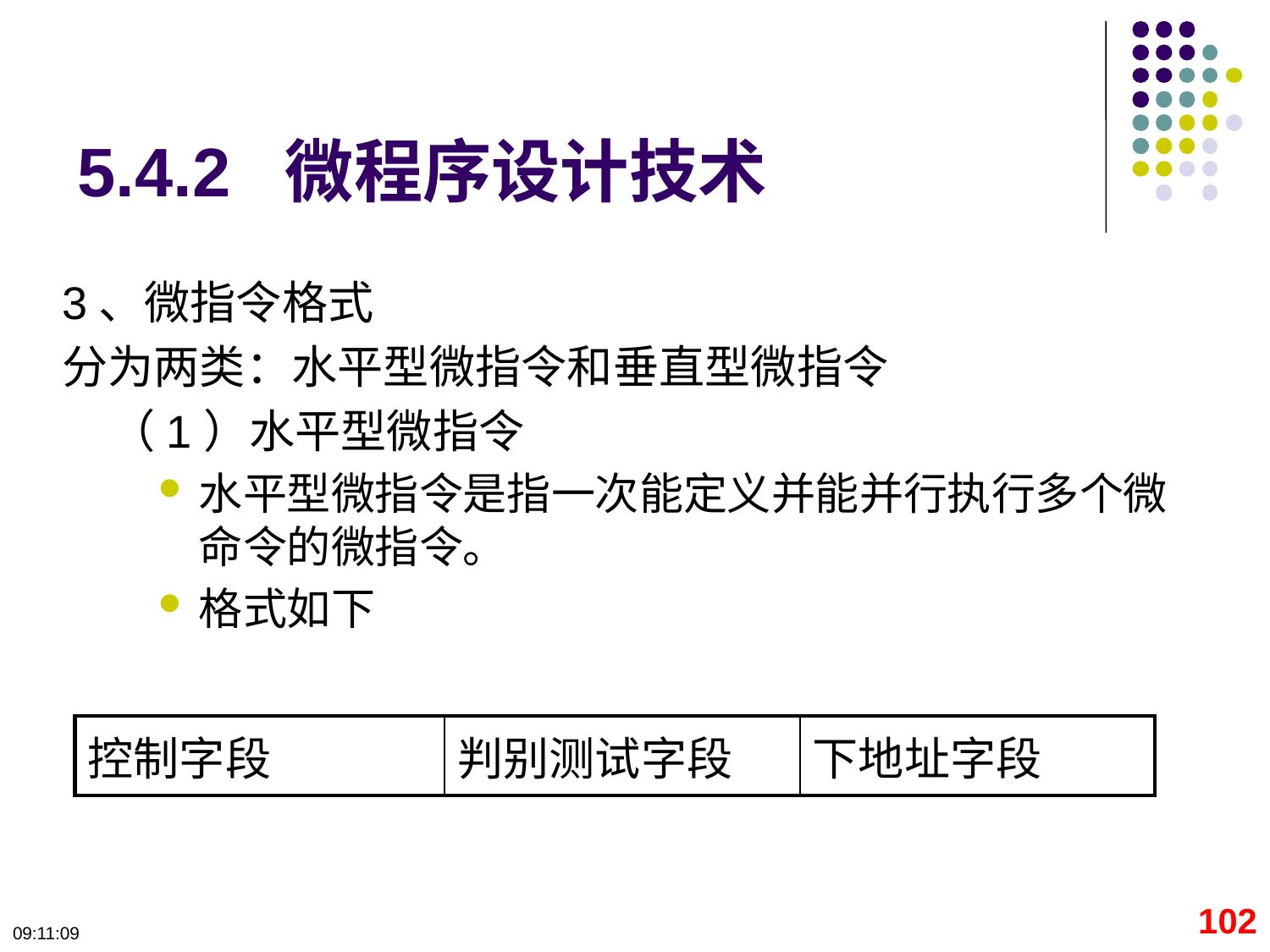

# 5.4.2  微程序设计技术
3、微指令格式
分为两类：水平型微指令和垂直型微指令
（1）水平型微指令
水平型微指令是指一次能定义并能并行执行多个微命令的微指令。
格式如下
| 控制字段 | 判别测试字段 | 下地址字段 |
| --- | --- | --- |
102
09:11:09